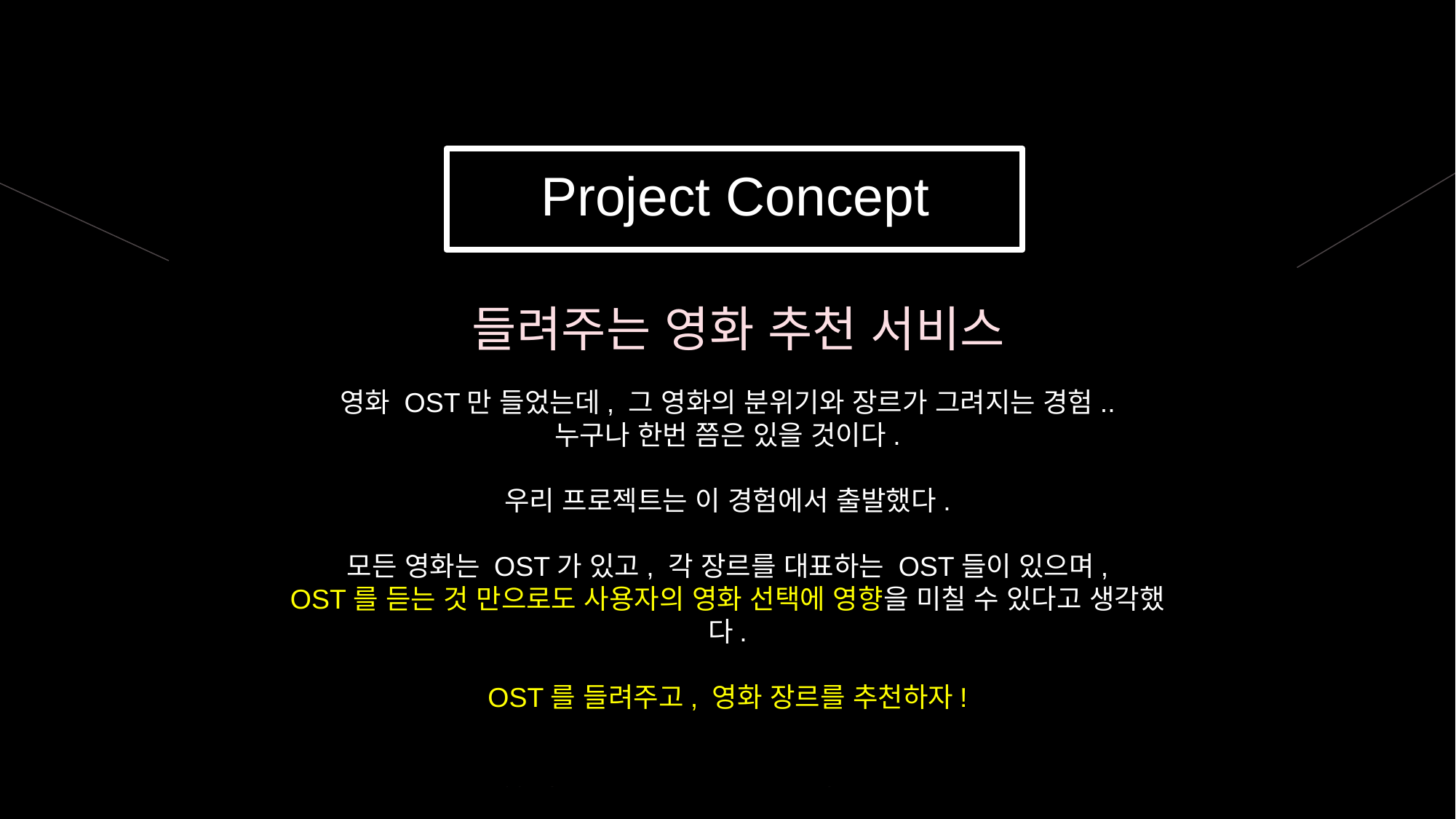

Project Concept

들려주는 영화 추천 서비스

영화 OST만 들었는데, 그 영화의 분위기와 장르가 그려지는 경험..
누구나 한번 쯤은 있을 것이다.

우리 프로젝트는 이 경험에서 출발했다.

모든 영화는 OST가 있고, 각 장르를 대표하는 OST들이 있으며,
OST를 듣는 것 만으로도 사용자의 영화 선택에 영향을 미칠 수 있다고 생각했다.

OST를 들려주고, 영화 장르를 추천하자!